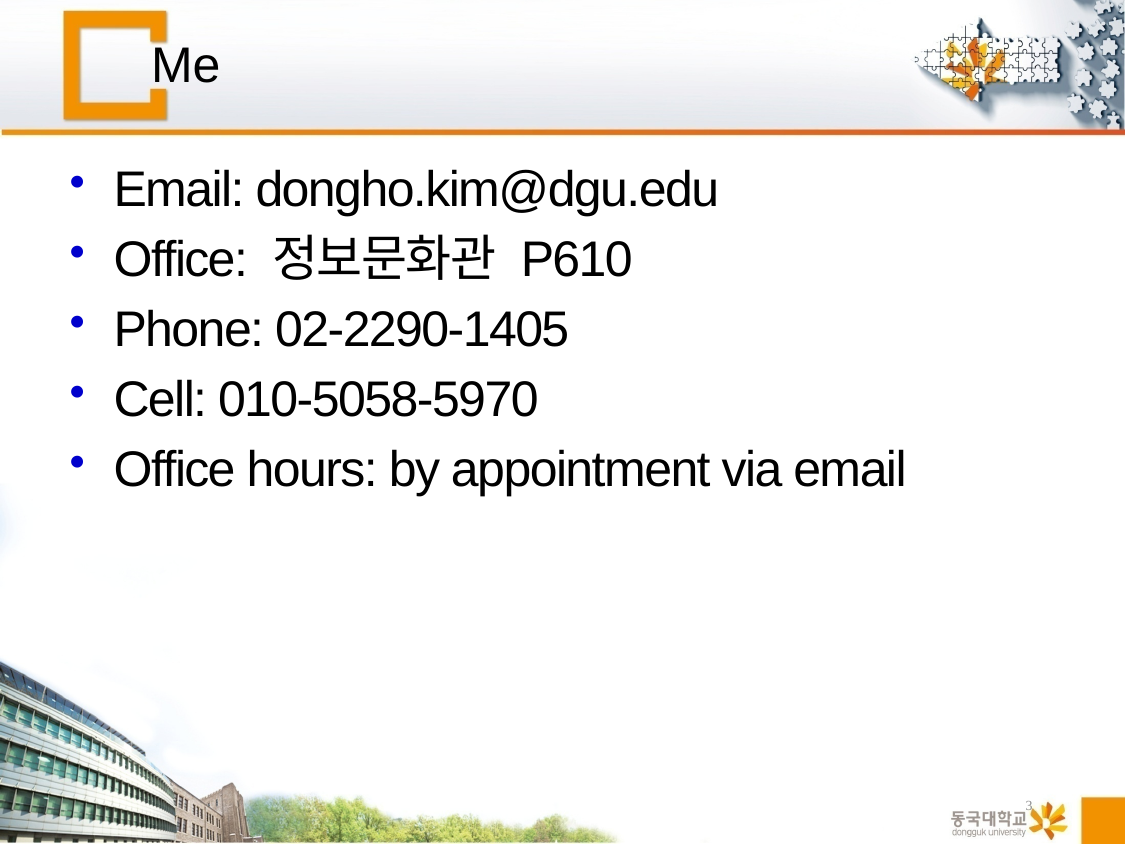

# Me
Email: dongho.kim@dgu.edu
Office: 정보문화관 P610
Phone: 02-2290-1405
Cell: 010-5058-5970
Office hours: by appointment via email

3